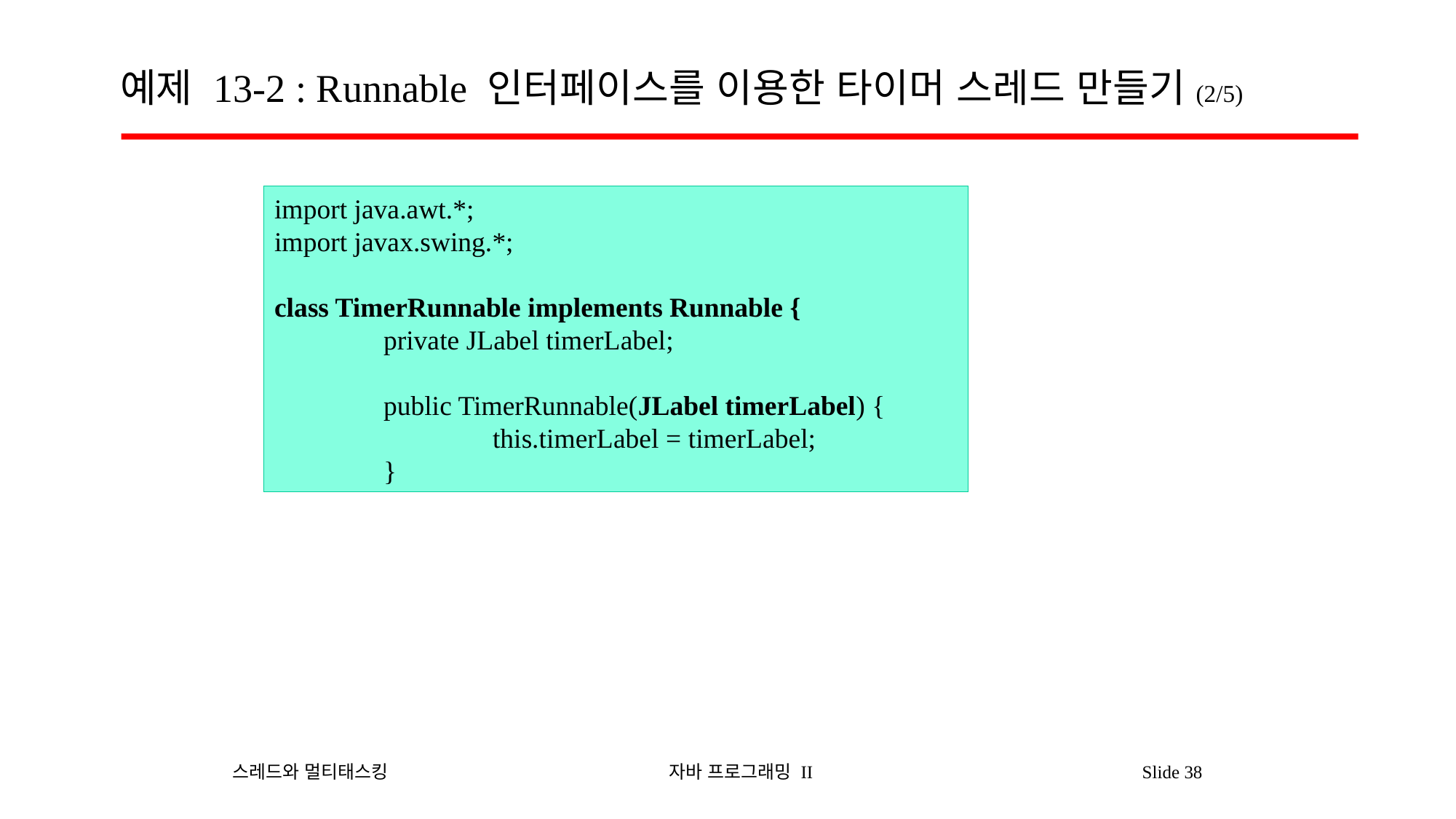

# 예제 13-2 : Runnable 인터페이스를 이용한 타이머 스레드 만들기(2/5)
import java.awt.*;
import javax.swing.*;

class TimerRunnable implements Runnable {
	private JLabel timerLabel;

	public TimerRunnable(JLabel timerLabel) {
		this.timerLabel = timerLabel;
	}